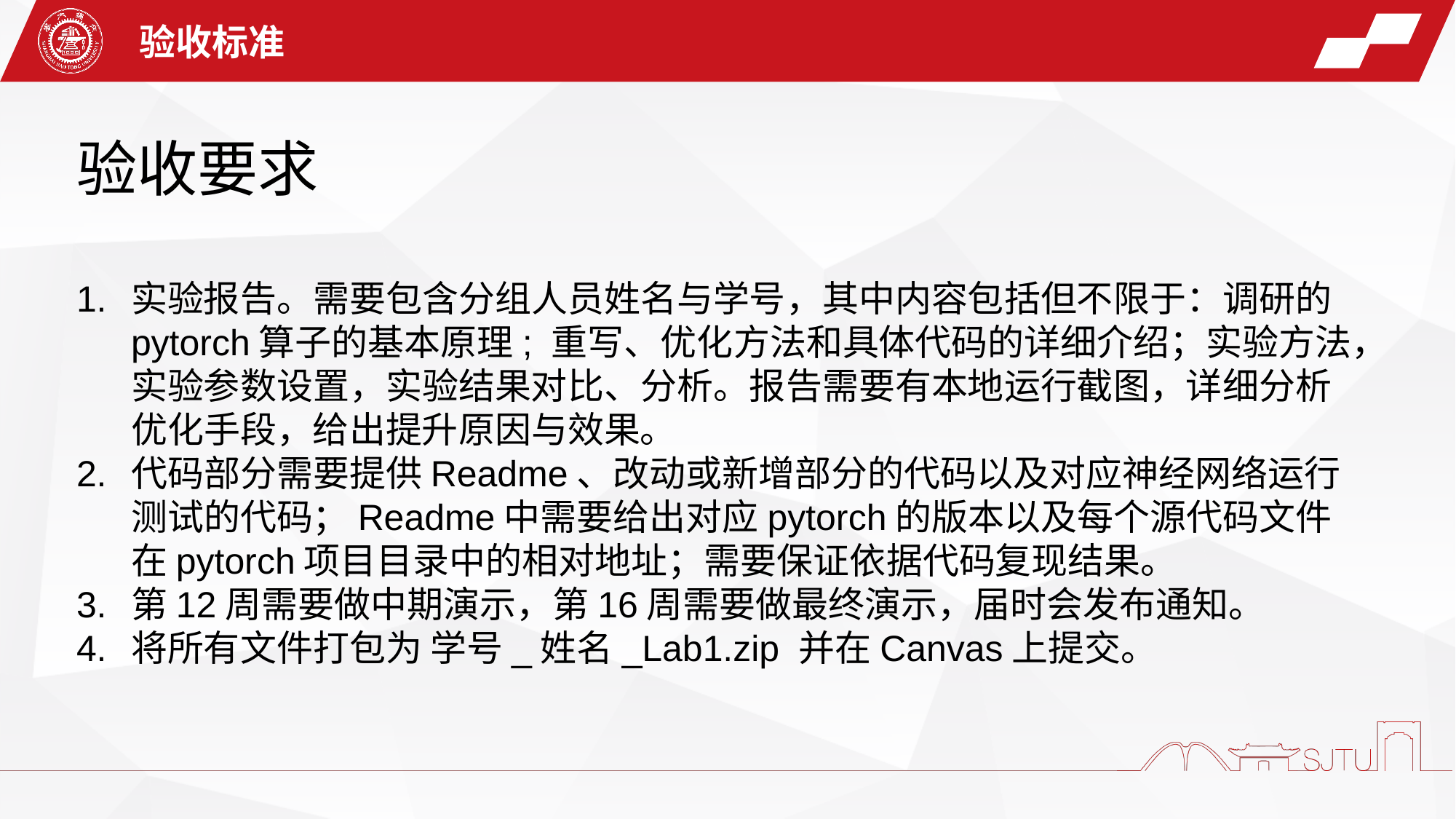

验收标准
验收要求

实验报告。需要包含分组人员姓名与学号，其中内容包括但不限于：调研的pytorch算子的基本原理; 重写、优化方法和具体代码的详细介绍；实验方法，实验参数设置，实验结果对比、分析。报告需要有本地运行截图，详细分析优化手段，给出提升原因与效果。
代码部分需要提供Readme、改动或新增部分的代码以及对应神经网络运行测试的代码；Readme中需要给出对应pytorch的版本以及每个源代码文件在pytorch项目目录中的相对地址；需要保证依据代码复现结果。
第12周需要做中期演示，第16周需要做最终演示，届时会发布通知。
将所有文件打包为 学号_姓名_Lab1.zip 并在Canvas上提交。